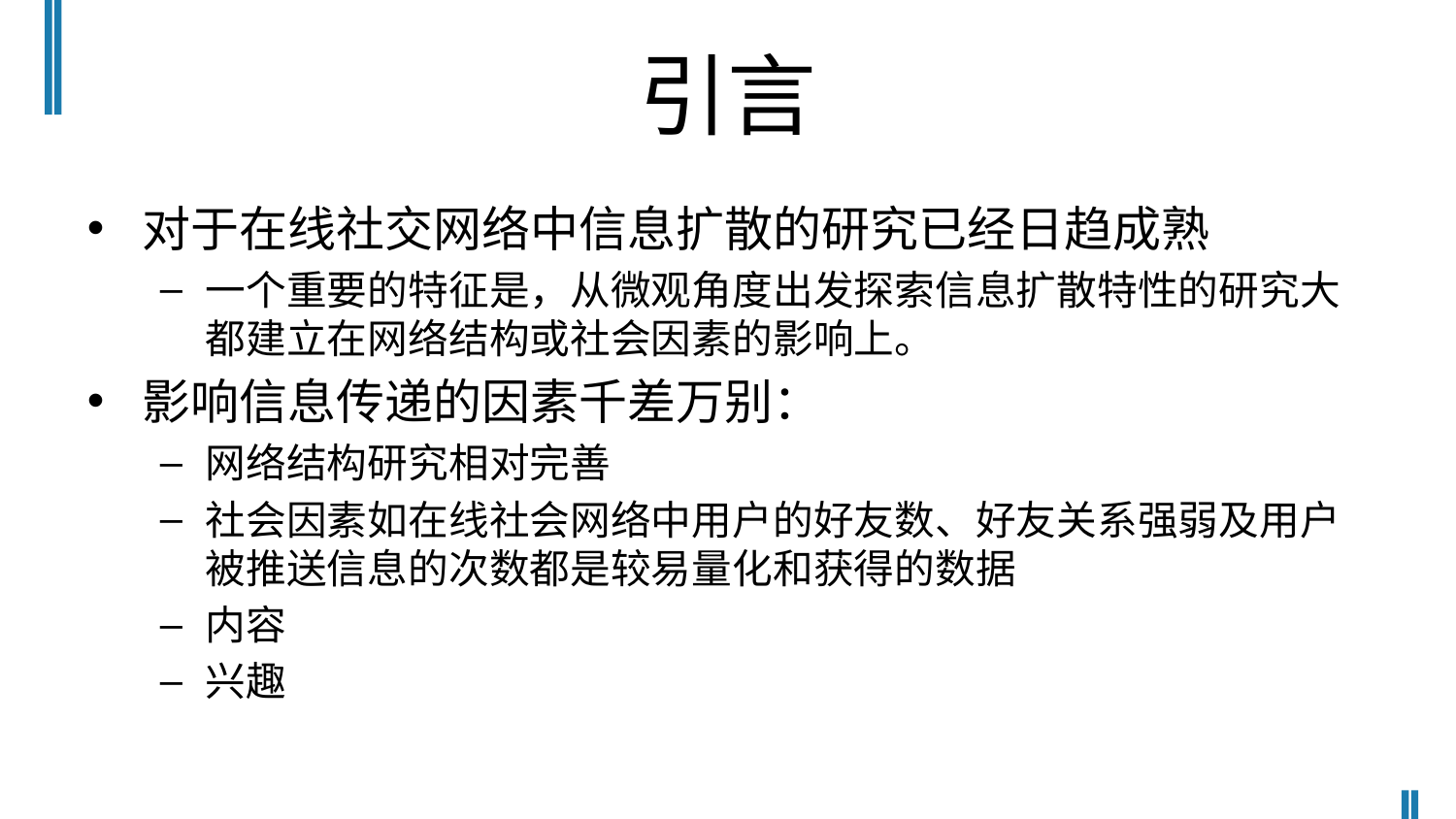

# 引言
对于在线社交网络中信息扩散的研究已经日趋成熟
一个重要的特征是，从微观角度出发探索信息扩散特性的研究大都建立在网络结构或社会因素的影响上。
影响信息传递的因素千差万别：
网络结构研究相对完善
社会因素如在线社会网络中用户的好友数、好友关系强弱及用户被推送信息的次数都是较易量化和获得的数据
内容
兴趣